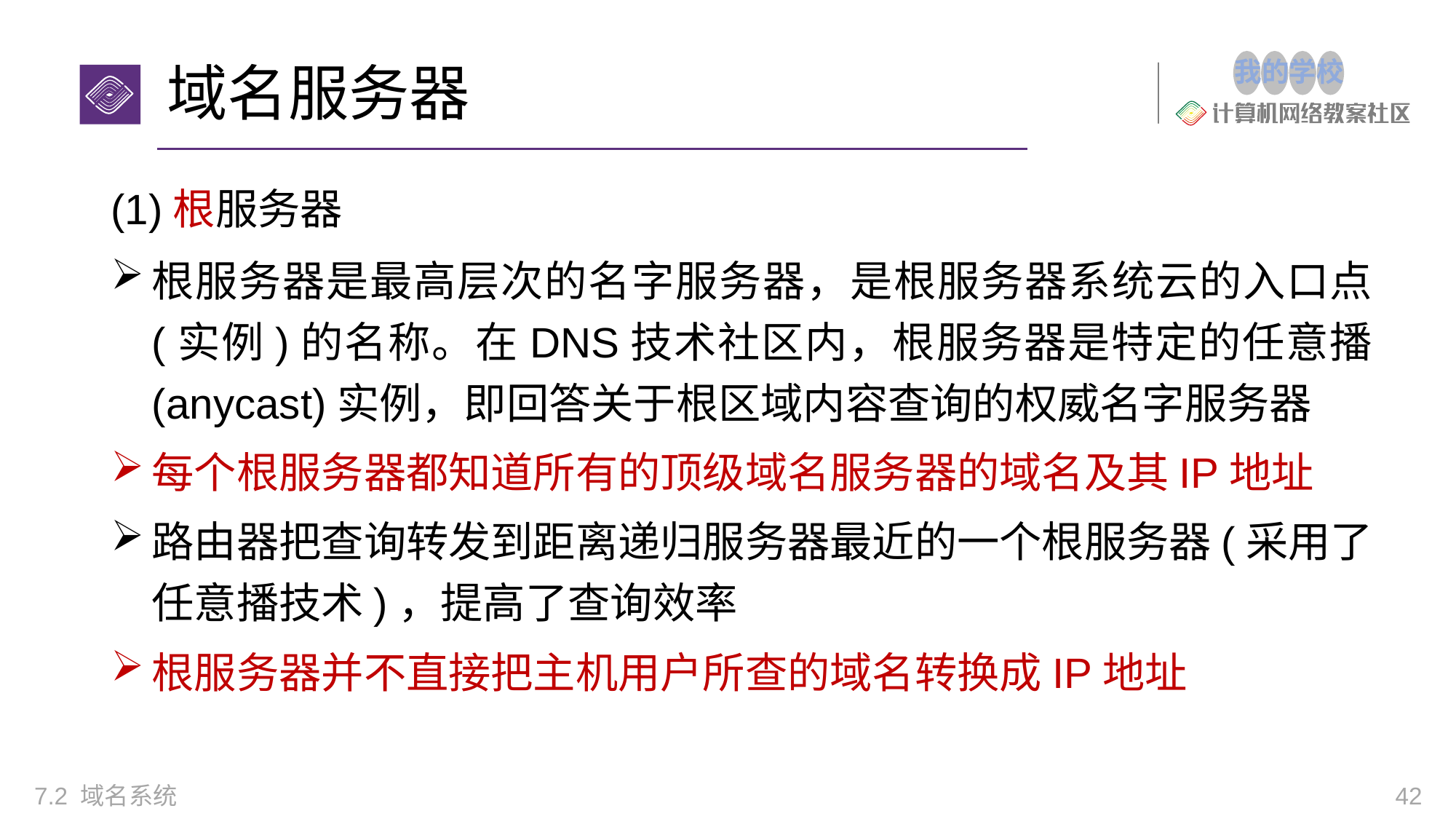

# 域名服务器
(1)根服务器
根服务器是最高层次的名字服务器，是根服务器系统云的入口点(实例)的名称。在DNS技术社区内，根服务器是特定的任意播(anycast)实例，即回答关于根区域内容查询的权威名字服务器
每个根服务器都知道所有的顶级域名服务器的域名及其IP地址
路由器把查询转发到距离递归服务器最近的一个根服务器(采用了任意播技术)，提高了查询效率
根服务器并不直接把主机用户所查的域名转换成IP地址
7.2 域名系统
42